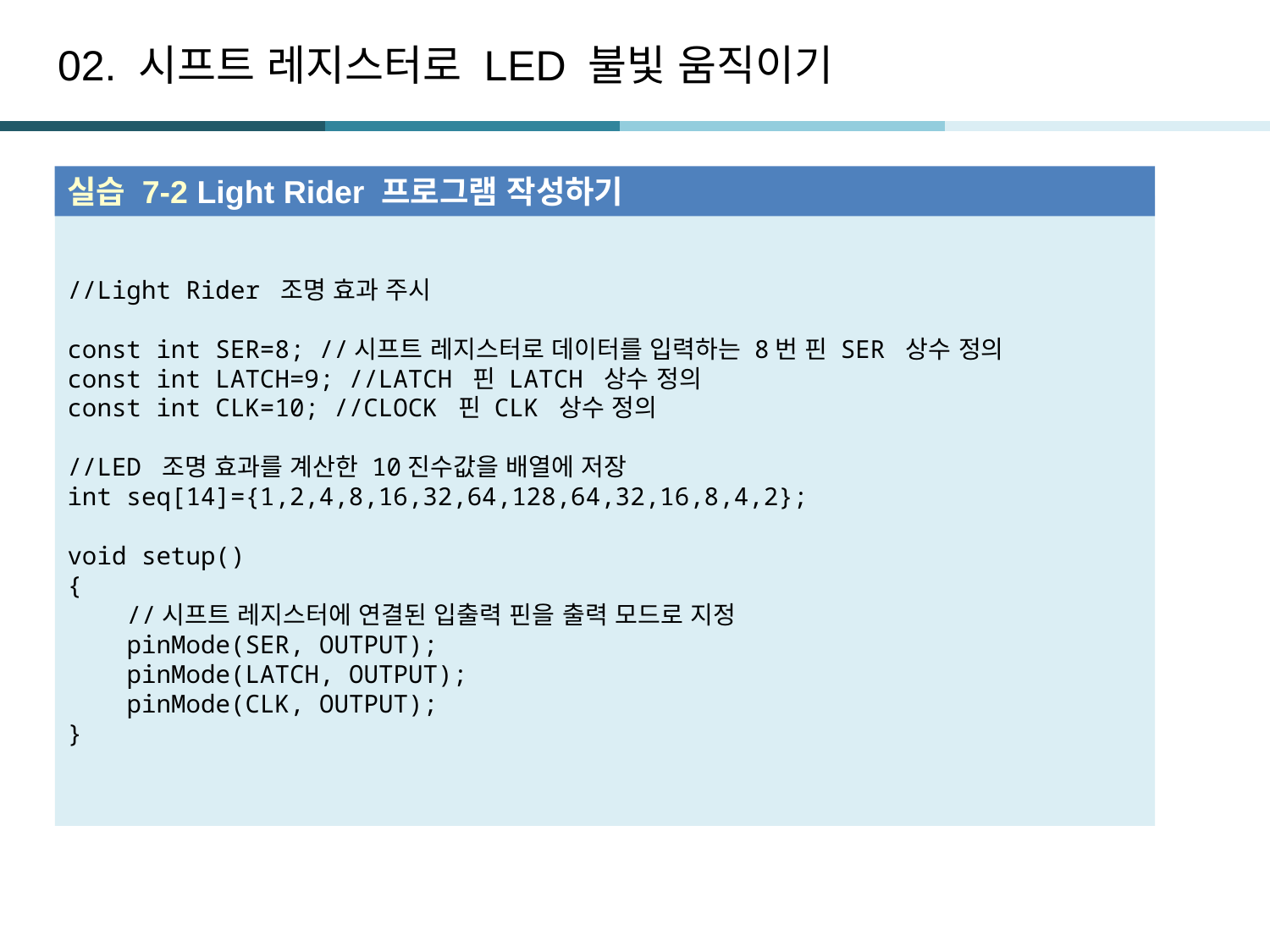

# 02. 시프트 레지스터로 LED 불빛 움직이기
실습 7-2 Light Rider 프로그램 작성하기

//Light Rider 조명 효과 주시

const int SER=8; //시프트 레지스터로 데이터를 입력하는 8번 핀 SER 상수 정의
const int LATCH=9; //LATCH 핀 LATCH 상수 정의
const int CLK=10; //CLOCK 핀 CLK 상수 정의

//LED 조명 효과를 계산한 10진수값을 배열에 저장
int seq[14]={1,2,4,8,16,32,64,128,64,32,16,8,4,2};

void setup()
{
    //시프트 레지스터에 연결된 입출력 핀을 출력 모드로 지정
    pinMode(SER, OUTPUT);
    pinMode(LATCH, OUTPUT);
    pinMode(CLK, OUTPUT);
}